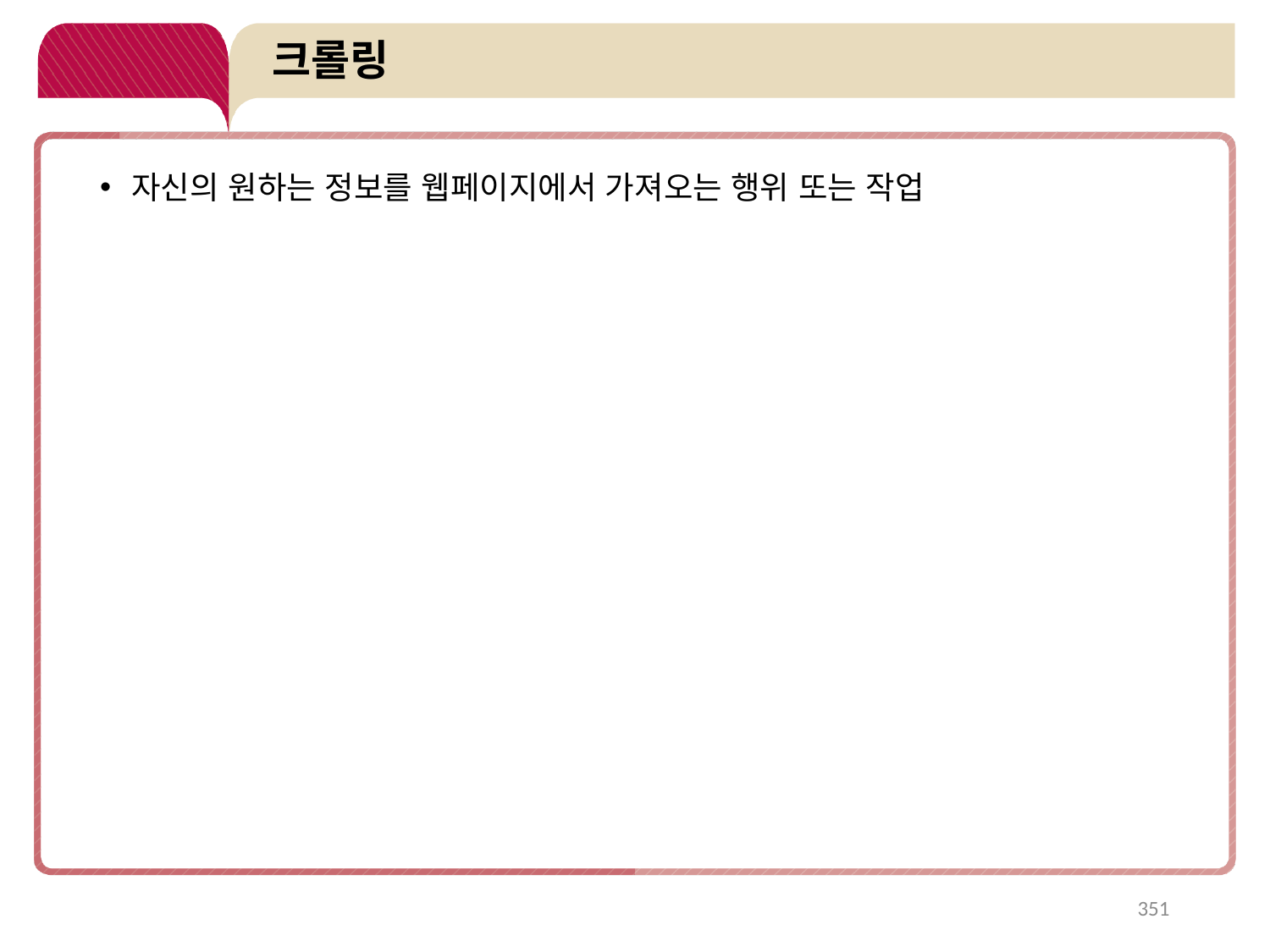

# 크롤링
자신의 원하는 정보를 웹페이지에서 가져오는 행위 또는 작업
351